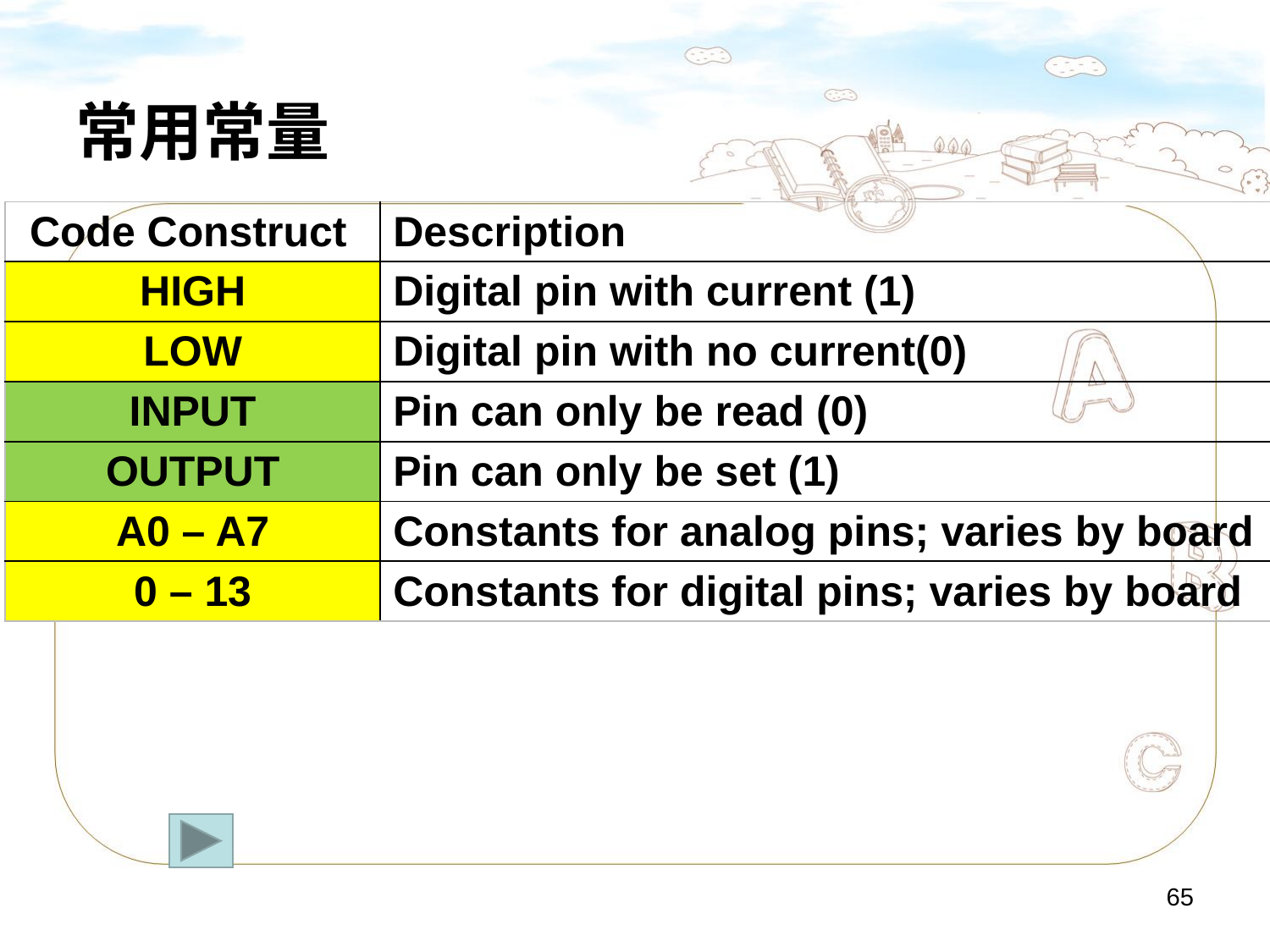

# 常用常量
| Code Construct | Description |
| --- | --- |
| HIGH | Digital pin with current (1) |
| LOW | Digital pin with no current(0) |
| INPUT | Pin can only be read (0) |
| OUTPUT | Pin can only be set (1) |
| A0 – A7 | Constants for analog pins; varies by board |
| 0 – 13 | Constants for digital pins; varies by board |

65